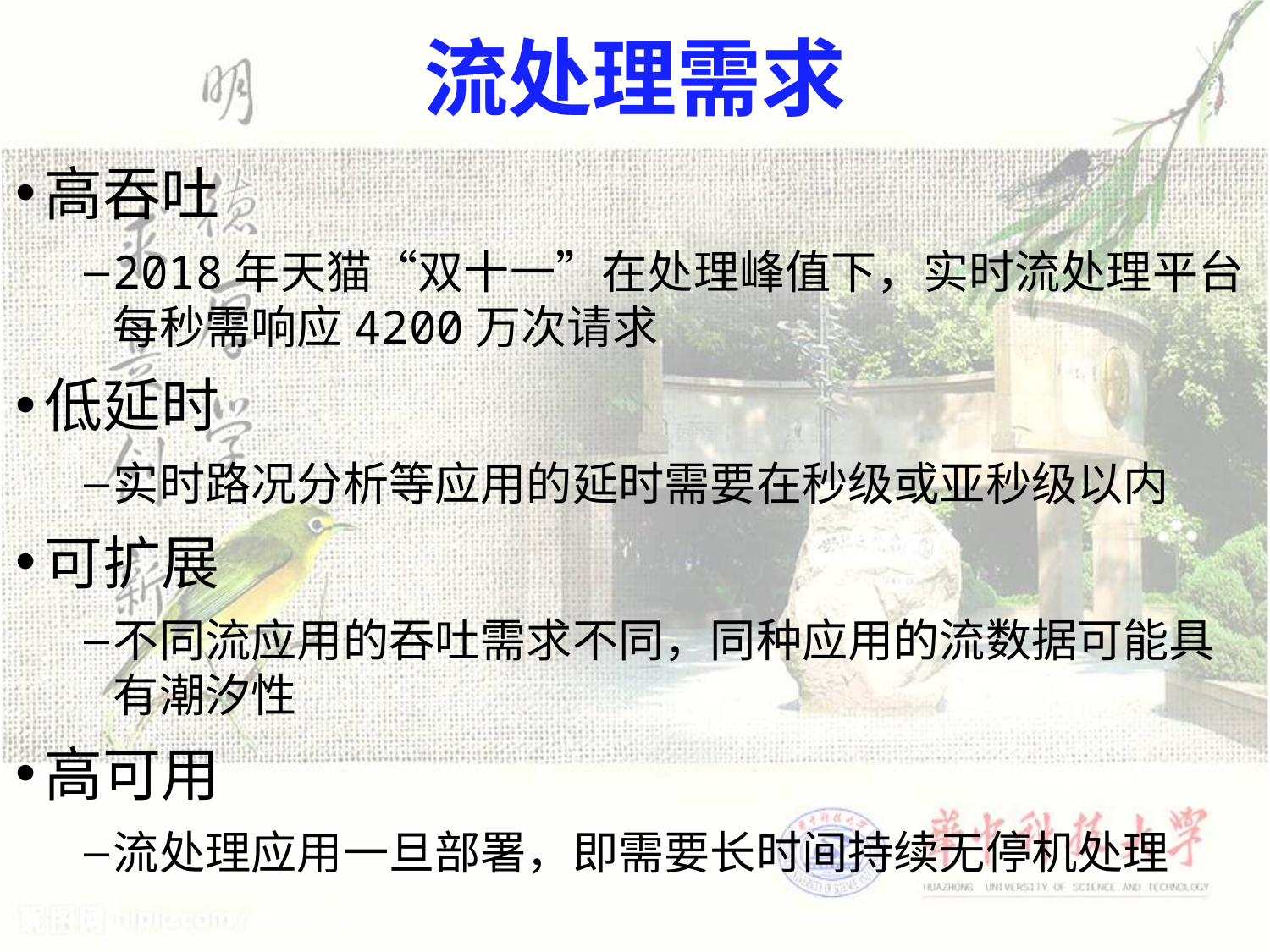

# 流处理需求
高吞吐
2018年天猫“双十一”在处理峰值下，实时流处理平台每秒需响应4200万次请求
低延时
实时路况分析等应用的延时需要在秒级或亚秒级以内
可扩展
不同流应用的吞吐需求不同，同种应用的流数据可能具有潮汐性
高可用
流处理应用一旦部署，即需要长时间持续无停机处理